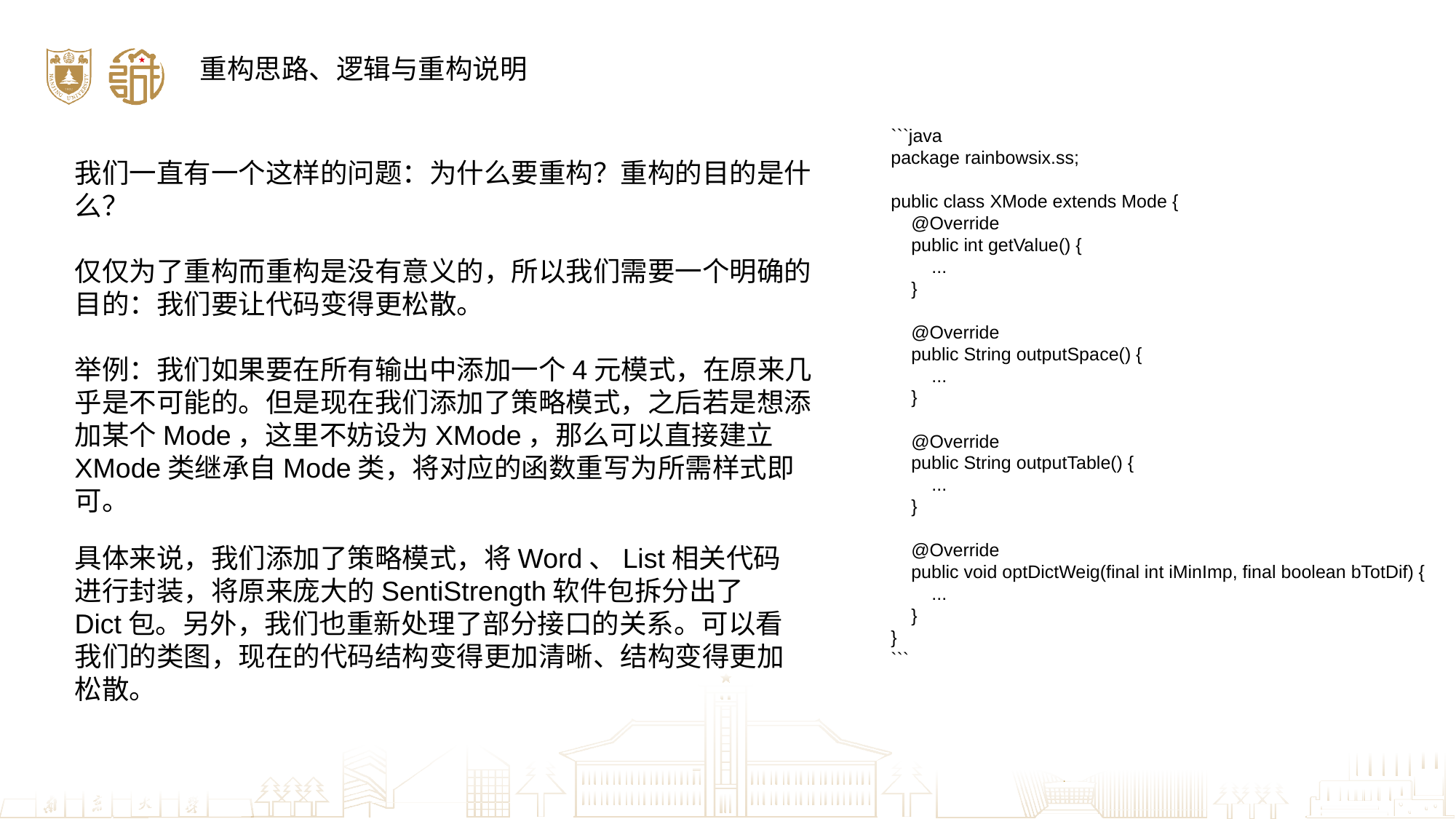

重构思路、逻辑与重构说明

```java
package rainbowsix.ss;

public class XMode extends Mode {
    @Override
    public int getValue() {
        ...
    }

    @Override
    public String outputSpace() {
        ...
    }

    @Override
    public String outputTable() {
        ...
    }

    @Override
    public void optDictWeig(final int iMinImp, final boolean bTotDif) {
        ...
    }
}
```

我们一直有一个这样的问题：为什么要重构？重构的目的是什么？

仅仅为了重构而重构是没有意义的，所以我们需要一个明确的目的：我们要让代码变得更松散。

举例：我们如果要在所有输出中添加一个4元模式，在原来几乎是不可能的。但是现在我们添加了策略模式，之后若是想添加某个Mode，这里不妨设为XMode，那么可以直接建立XMode类继承自Mode类，将对应的函数重写为所需样式即可。
具体来说，我们添加了策略模式，将Word、List相关代码进行封装，将原来庞大的SentiStrength软件包拆分出了Dict包。另外，我们也重新处理了部分接口的关系。可以看我们的类图，现在的代码结构变得更加清晰、结构变得更加松散。